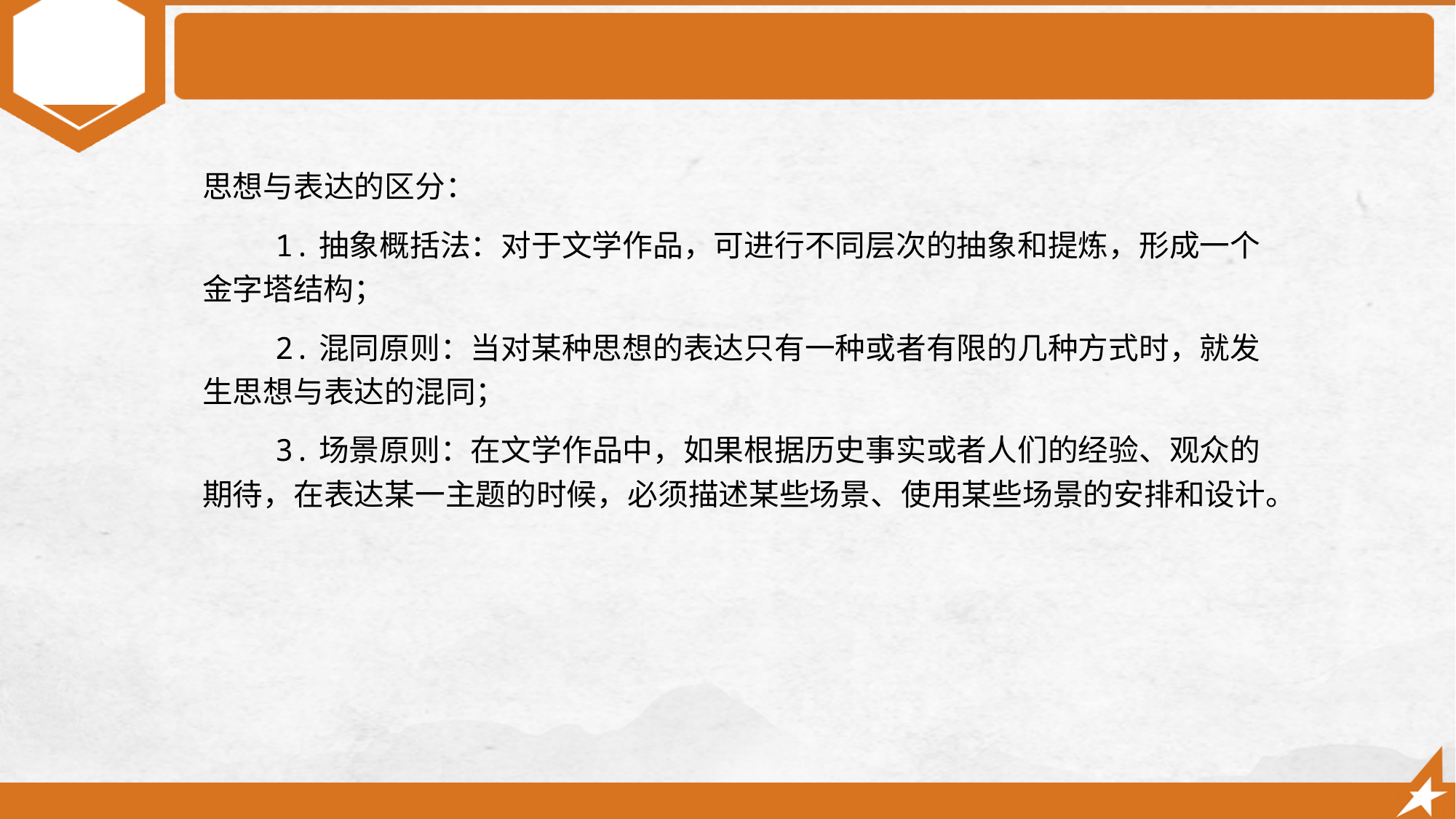

思想与表达的区分：
    1.抽象概括法：对于文学作品，可进行不同层次的抽象和提炼，形成一个金字塔结构；
    2.混同原则：当对某种思想的表达只有一种或者有限的几种方式时，就发生思想与表达的混同；
    3.场景原则：在文学作品中，如果根据历史事实或者人们的经验、观众的期待，在表达某一主题的时候，必须描述某些场景、使用某些场景的安排和设计。